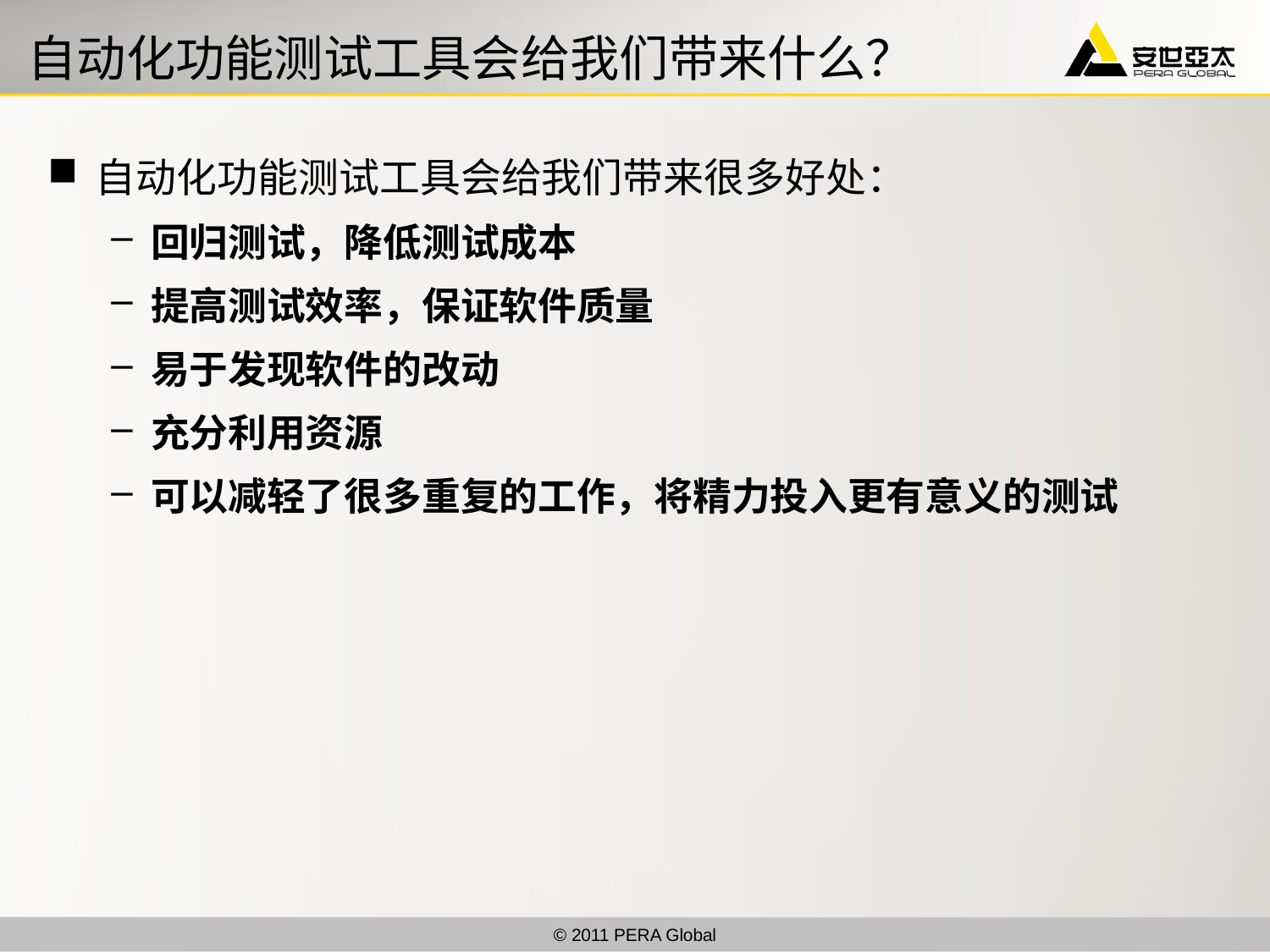

# 自动化功能测试工具会给我们带来什么？
自动化功能测试工具会给我们带来很多好处：
回归测试，降低测试成本
提高测试效率，保证软件质量
易于发现软件的改动
充分利用资源
可以减轻了很多重复的工作，将精力投入更有意义的测试